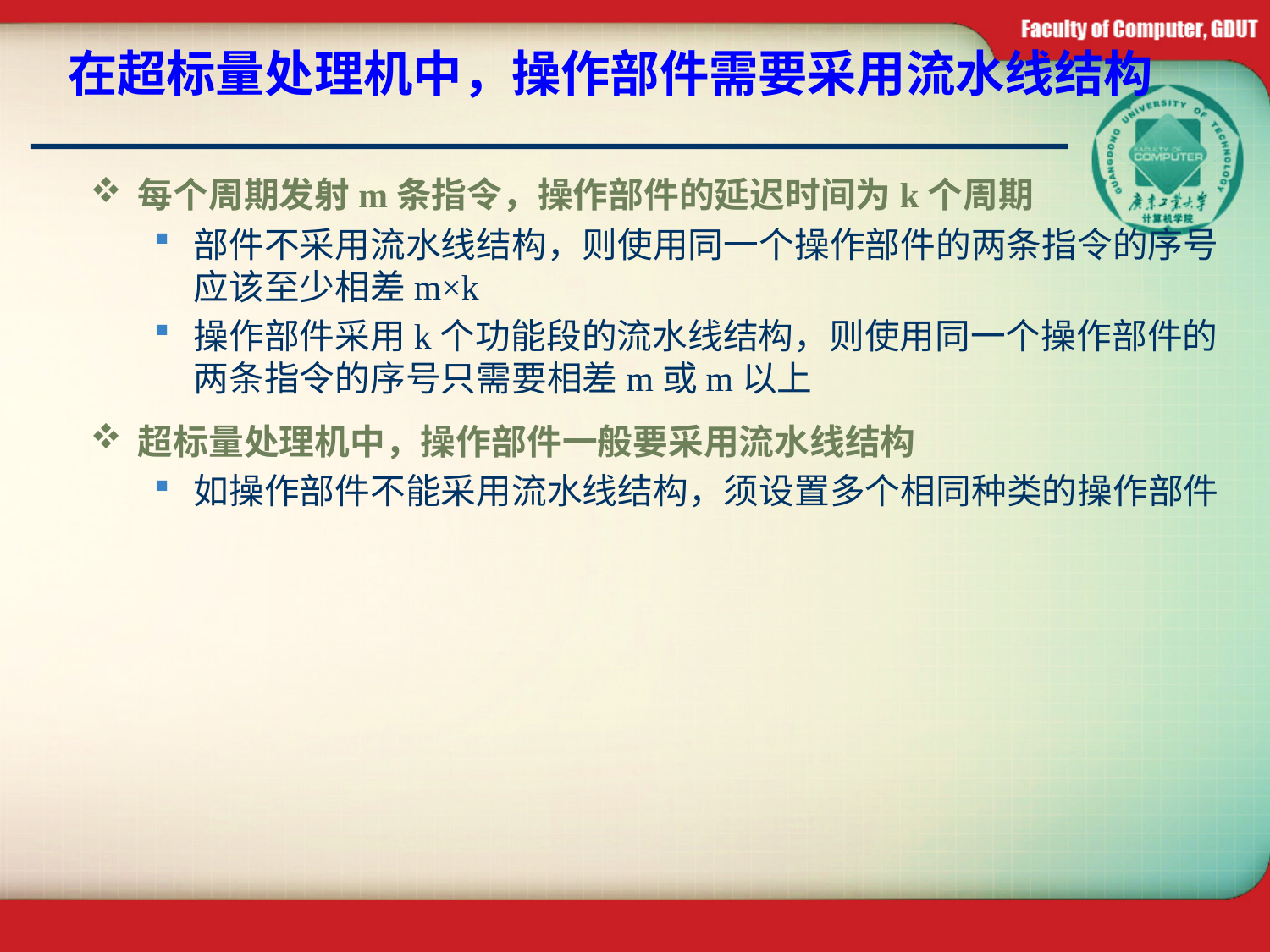

# 在超标量处理机中，操作部件需要采用流水线结构
每个周期发射m条指令，操作部件的延迟时间为k个周期
部件不采用流水线结构，则使用同一个操作部件的两条指令的序号应该至少相差m×k
操作部件采用k个功能段的流水线结构，则使用同一个操作部件的两条指令的序号只需要相差m或m以上
超标量处理机中，操作部件一般要采用流水线结构
如操作部件不能采用流水线结构，须设置多个相同种类的操作部件